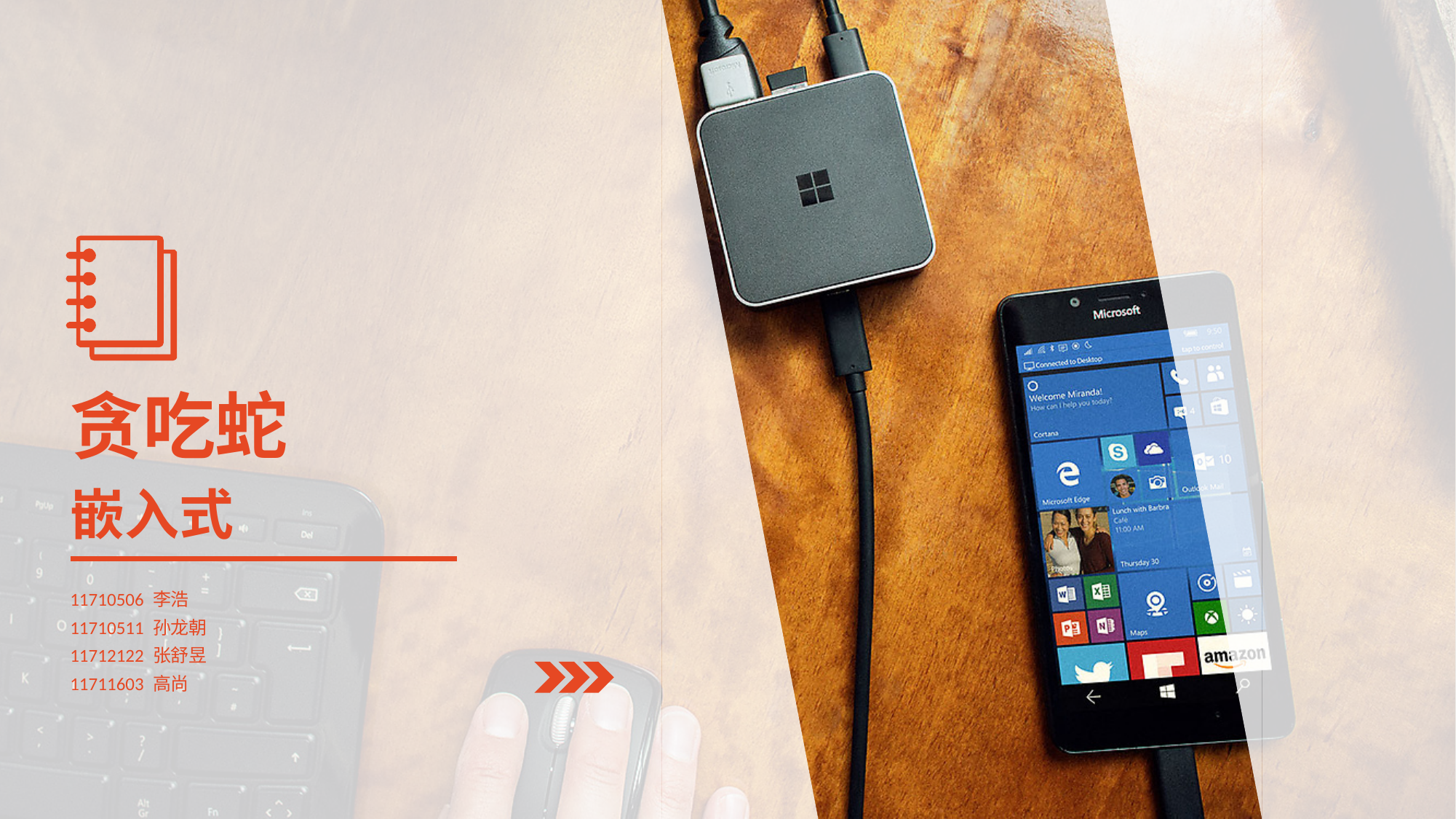

贪吃蛇
嵌入式
11710506 李浩
11710511 孙龙朝
11712122 张舒昱
11711603 高尚